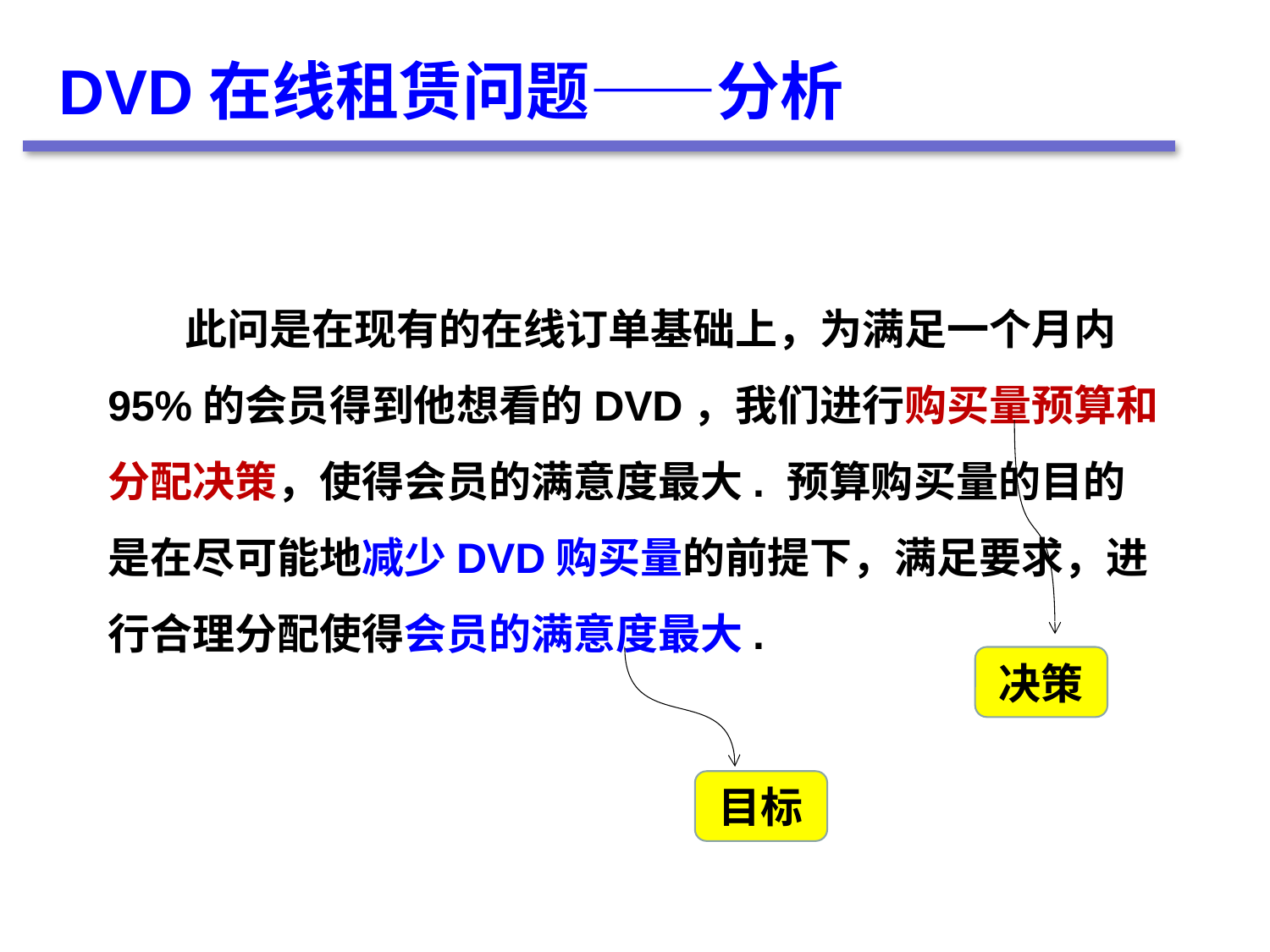

DVD在线租赁问题——分析

       此问是在现有的在线订单基础上，为满足一个月内95%的会员得到他想看的DVD，我们进行购买量预算和分配决策，使得会员的满意度最大. 预算购买量的目的是在尽可能地减少DVD购买量的前提下，满足要求，进行合理分配使得会员的满意度最大.

决策
目标